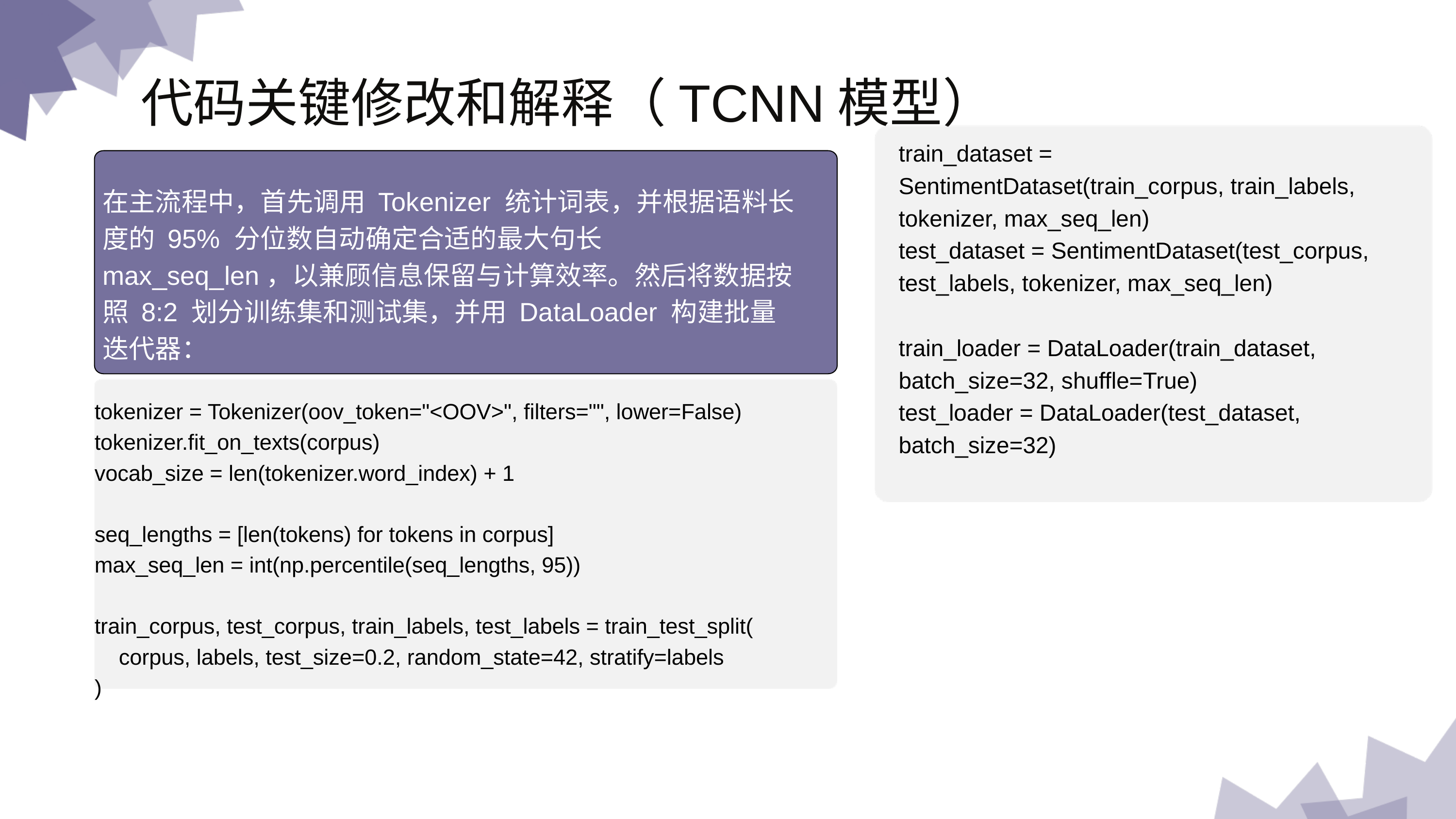

代码关键修改和解释（TCNN模型）

train_dataset = SentimentDataset(train_corpus, train_labels, tokenizer, max_seq_len)
test_dataset = SentimentDataset(test_corpus, test_labels, tokenizer, max_seq_len)

train_loader = DataLoader(train_dataset, batch_size=32, shuffle=True)
test_loader = DataLoader(test_dataset, batch_size=32)

在主流程中，首先调用 Tokenizer 统计词表，并根据语料长度的 95% 分位数自动确定合适的最大句长 max_seq_len，以兼顾信息保留与计算效率。然后将数据按照 8:2 划分训练集和测试集，并用 DataLoader 构建批量迭代器：

tokenizer = Tokenizer(oov_token="<OOV>", filters="", lower=False)
tokenizer.fit_on_texts(corpus)
vocab_size = len(tokenizer.word_index) + 1

seq_lengths = [len(tokens) for tokens in corpus]
max_seq_len = int(np.percentile(seq_lengths, 95))

train_corpus, test_corpus, train_labels, test_labels = train_test_split(
    corpus, labels, test_size=0.2, random_state=42, stratify=labels
)

演示文稿是一种实用的工具，可以是演示，演讲，报告等。大部分时间，它们都是在为观众服务。